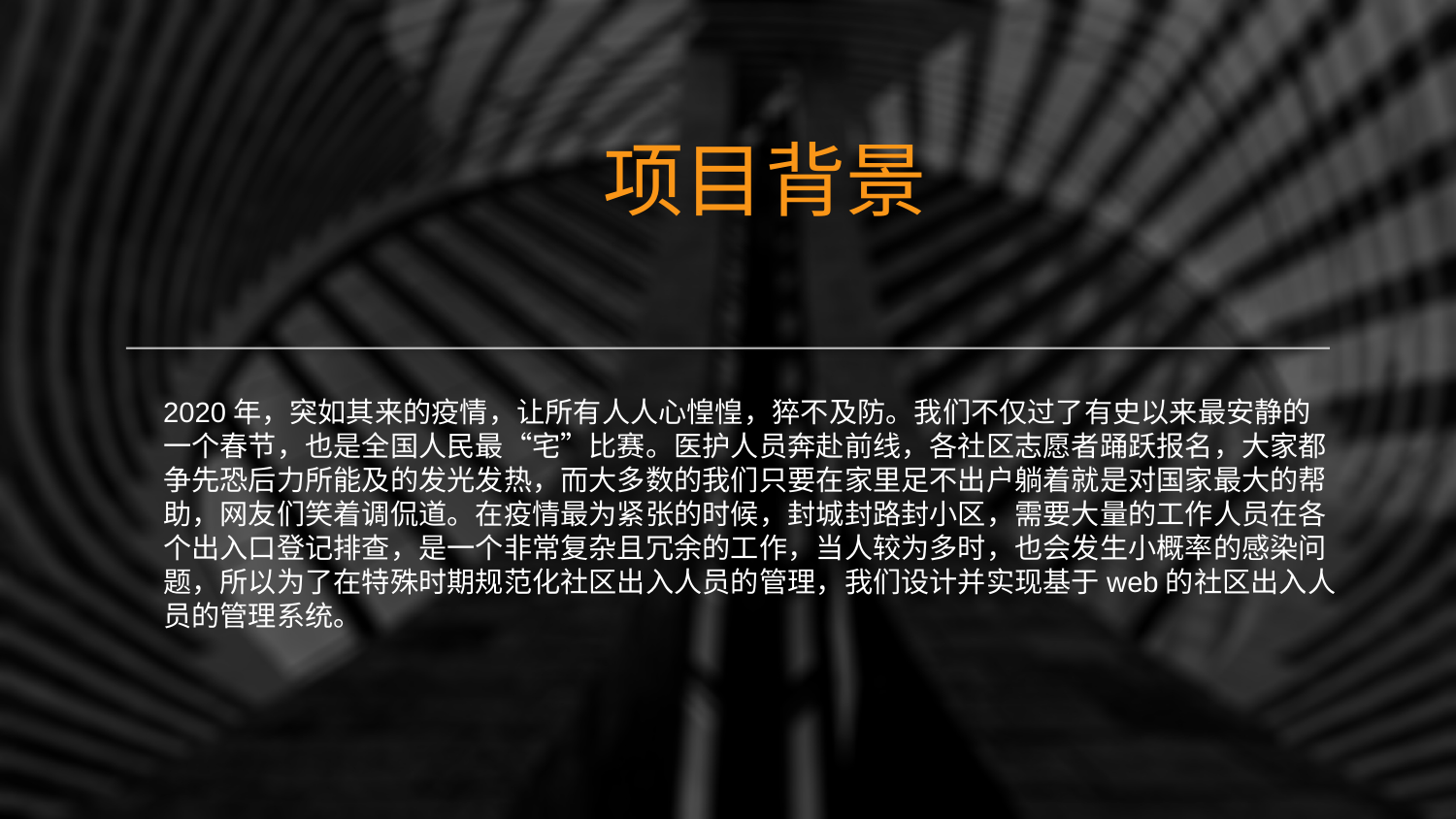

项目背景
2020年，突如其来的疫情，让所有人人心惶惶，猝不及防。我们不仅过了有史以来最安静的一个春节，也是全国人民最“宅”比赛。医护人员奔赴前线，各社区志愿者踊跃报名，大家都争先恐后力所能及的发光发热，而大多数的我们只要在家里足不出户躺着就是对国家最大的帮助，网友们笑着调侃道。在疫情最为紧张的时候，封城封路封小区，需要大量的工作人员在各个出入口登记排查，是一个非常复杂且冗余的工作，当人较为多时，也会发生小概率的感染问题，所以为了在特殊时期规范化社区出入人员的管理，我们设计并实现基于web的社区出入人员的管理系统。